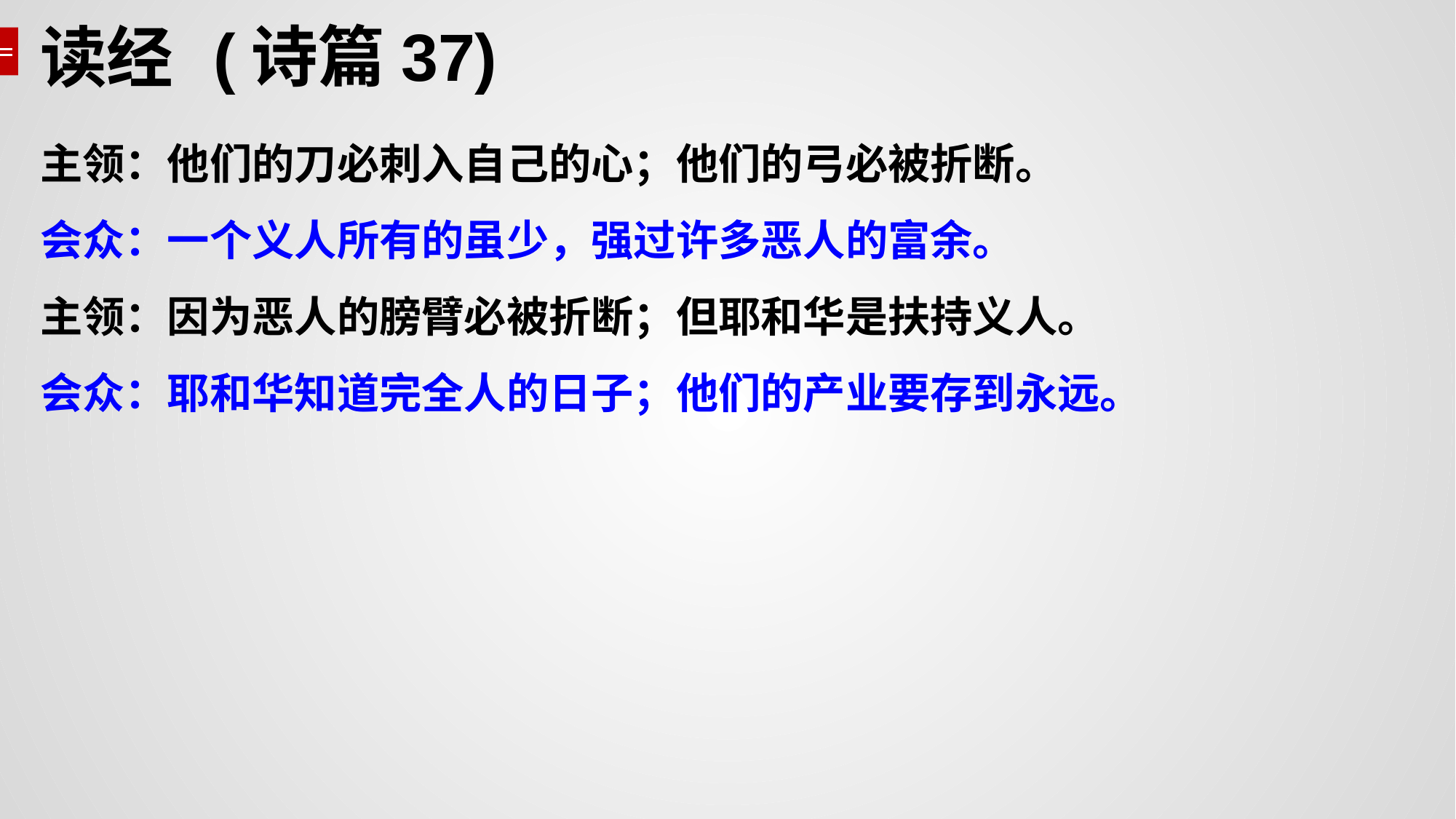

(诗篇37)
主领：他们的刀必刺入自己的心；他们的弓必被折断。
会众：一个义人所有的虽少，强过许多恶人的富余。
主领：因为恶人的膀臂必被折断；但耶和华是扶持义人。
会众：耶和华知道完全人的日子；他们的产业要存到永远。